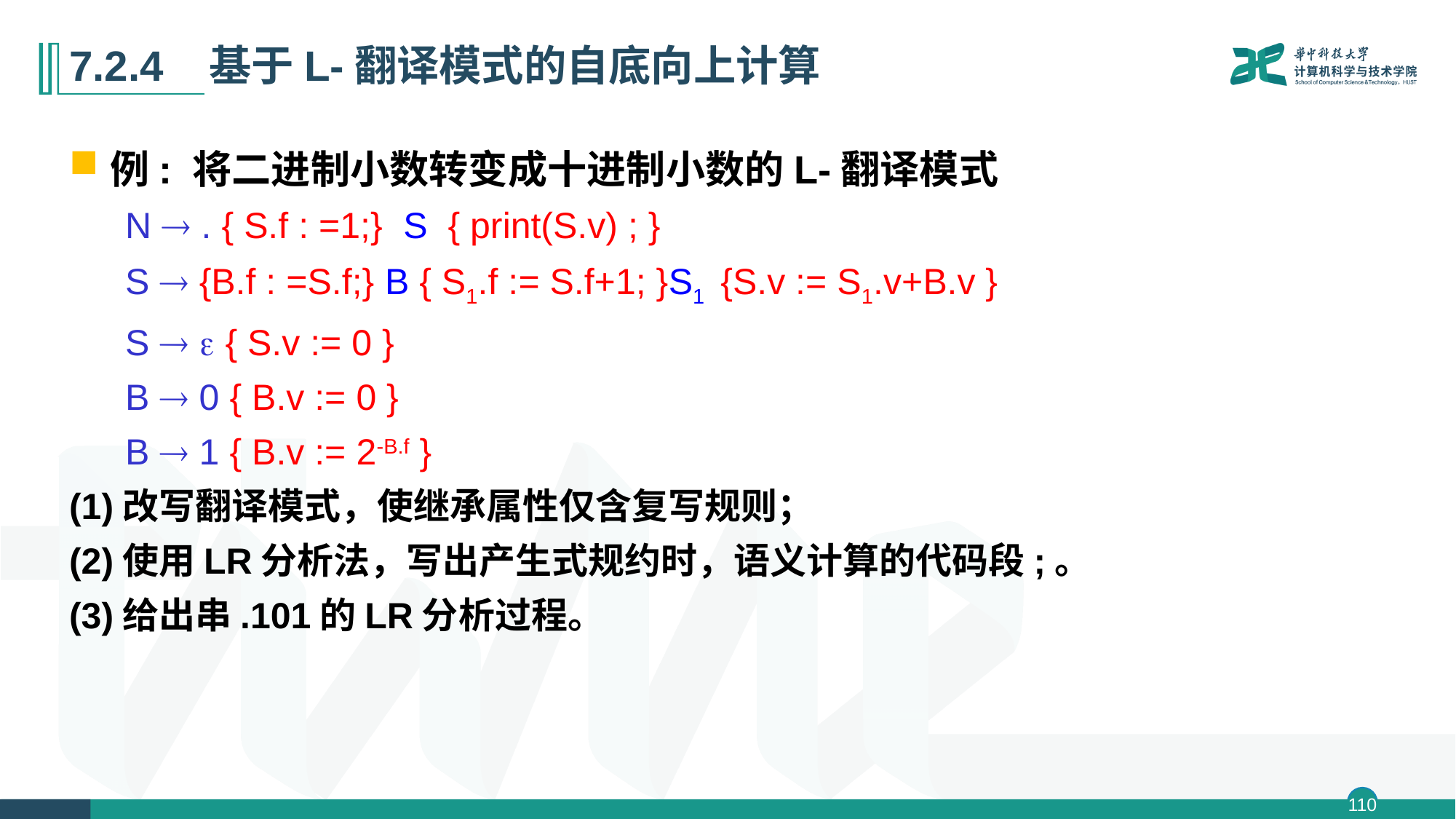

# 7.2.4   基于L-翻译模式的自底向上计算
例: 将二进制小数转变成十进制小数的L-翻译模式
N → . { S.f : =1;}  S  { print(S.v) ; }
S → {B.f : =S.f;} B { S1.f := S.f+1; }S1  {S.v := S1.v+B.v }
S → ε { S.v := 0 }
B → 0 { B.v := 0 }
B → 1 { B.v := 2-B.f }
(1)改写翻译模式，使继承属性仅含复写规则；
(2)使用LR分析法，写出产生式规约时，语义计算的代码段;。
(3)给出串.101的LR分析过程。